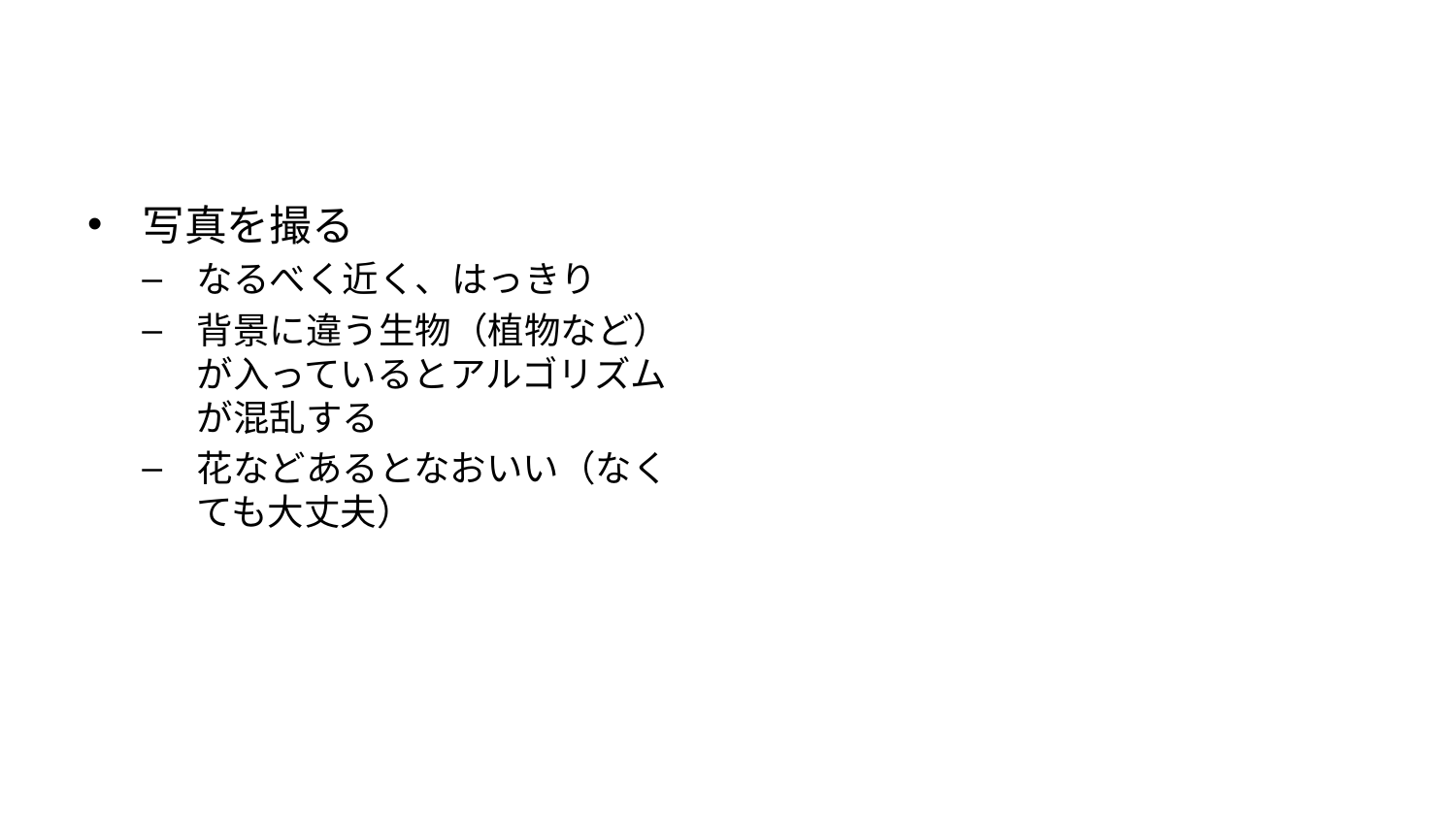

写真を撮る
なるべく近く、はっきり
背景に違う生物（植物など）が入っているとアルゴリズムが混乱する
花などあるとなおいい（なくても大丈夫）